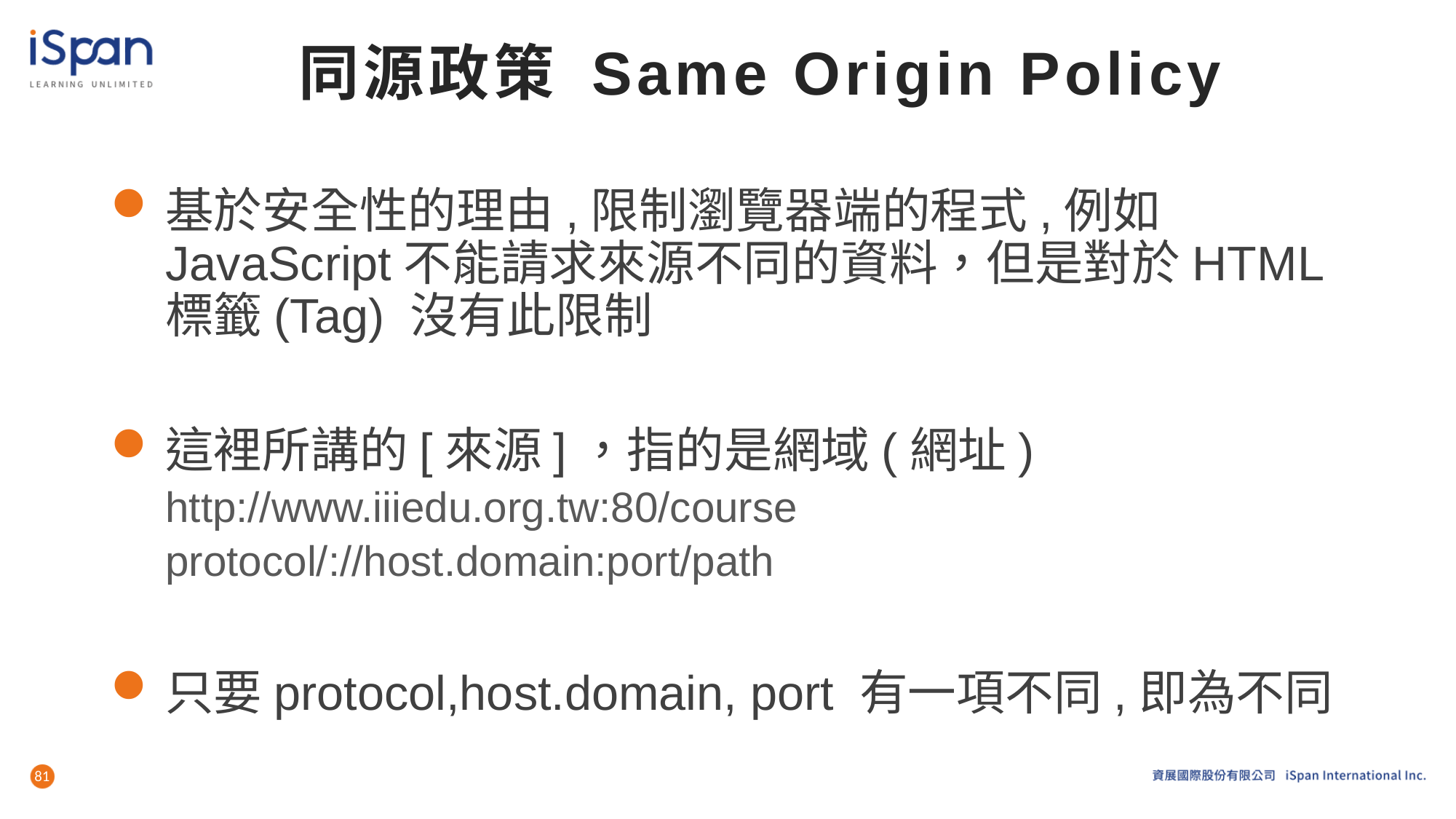

# 同源政策 Same Origin Policy
基於安全性的理由,限制瀏覽器端的程式,例如JavaScript不能請求來源不同的資料，但是對於HTML 標籤(Tag) 沒有此限制

這裡所講的[來源]，指的是網域(網址)
http://www.iiiedu.org.tw:80/course
protocol/://host.domain:port/path

只要protocol,host.domain, port 有一項不同,即為不同

81